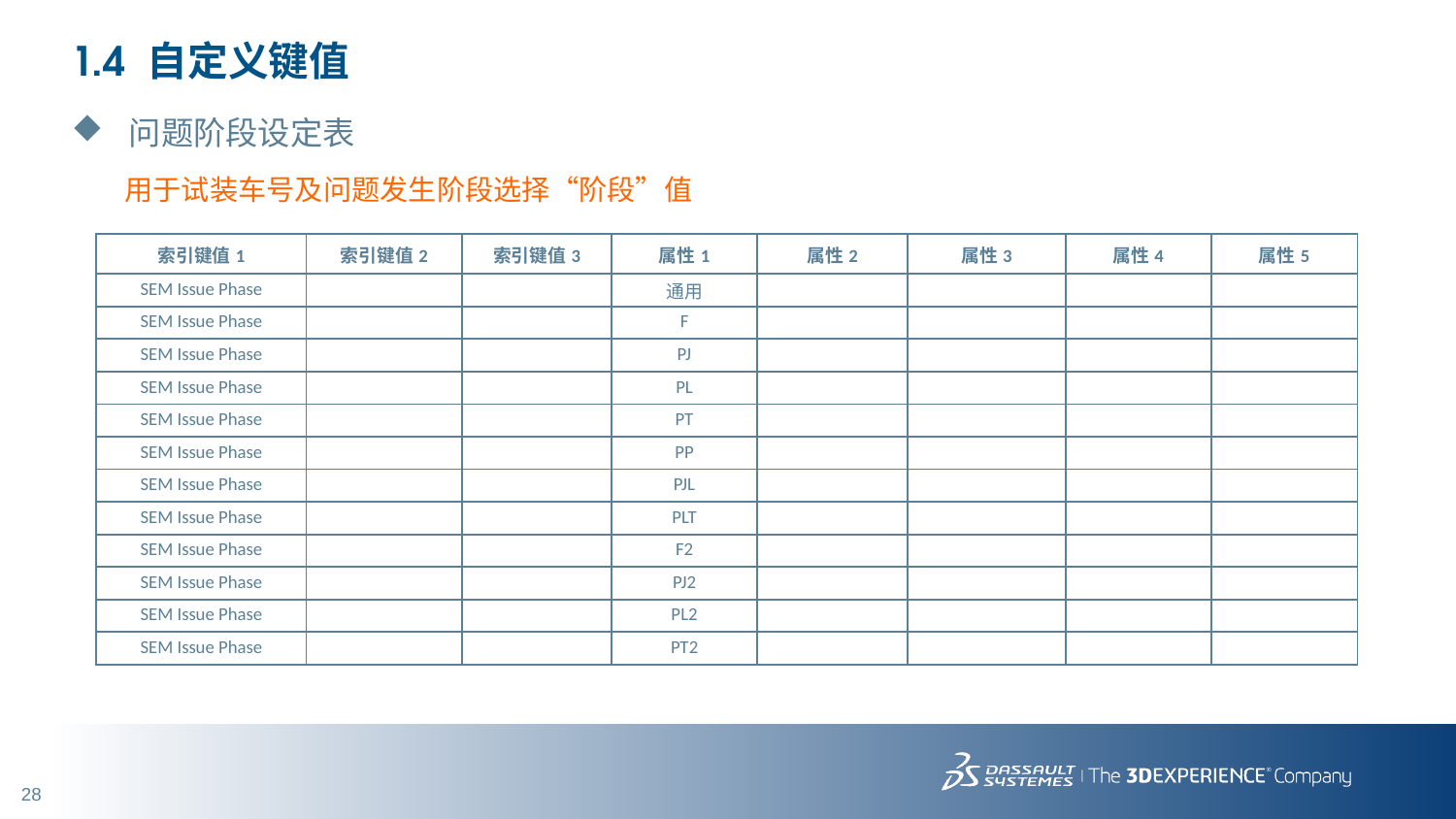

# 1.4 自定义键值
问题阶段设定表
用于试装车号及问题发生阶段选择“阶段”值
| 索引键值1 | 索引键值2 | 索引键值3 | 属性1 | 属性2 | 属性3 | 属性4 | 属性5 |
| --- | --- | --- | --- | --- | --- | --- | --- |
| SEM Issue Phase |  |  | 通用 |  |  |  |  |
| SEM Issue Phase |  |  | F |  |  |  |  |
| SEM Issue Phase |  |  | PJ |  |  |  |  |
| SEM Issue Phase |  |  | PL |  |  |  |  |
| SEM Issue Phase |  |  | PT |  |  |  |  |
| SEM Issue Phase |  |  | PP |  |  |  |  |
| SEM Issue Phase |  |  | PJL |  |  |  |  |
| SEM Issue Phase |  |  | PLT |  |  |  |  |
| SEM Issue Phase |  |  | F2 |  |  |  |  |
| SEM Issue Phase |  |  | PJ2 |  |  |  |  |
| SEM Issue Phase |  |  | PL2 |  |  |  |  |
| SEM Issue Phase |  |  | PT2 |  |  |  |  |